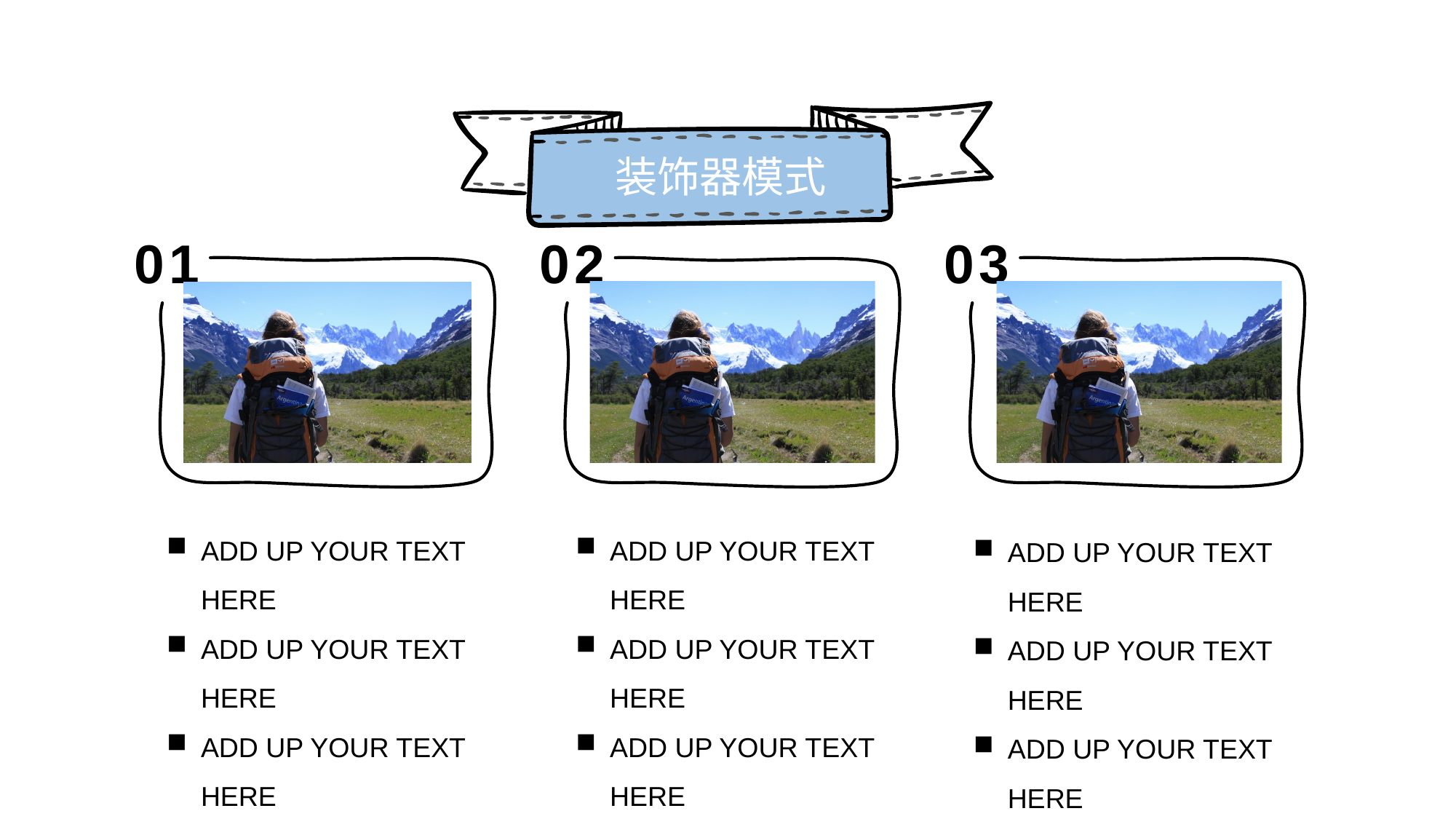

装饰器模式
01
02
03

ADD UP YOUR TEXT HERE
ADD UP YOUR TEXT HERE
ADD UP YOUR TEXT HERE

ADD UP YOUR TEXT HERE
ADD UP YOUR TEXT HERE
ADD UP YOUR TEXT HERE

ADD UP YOUR TEXT HERE
ADD UP YOUR TEXT HERE
ADD UP YOUR TEXT HERE